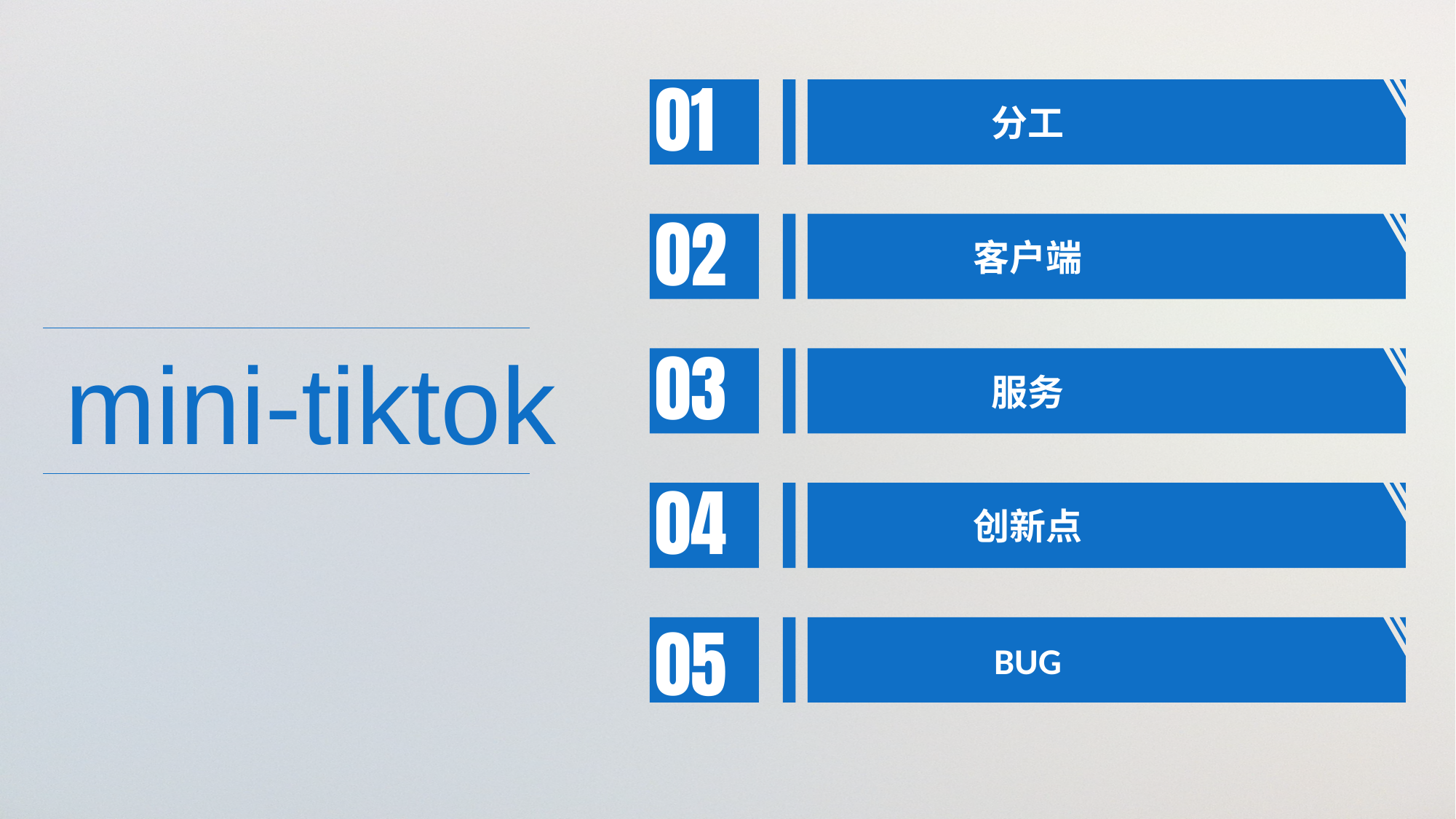

01

分工
02

客户端

mini-tiktok
03

服务

04

创新点

BUG
05